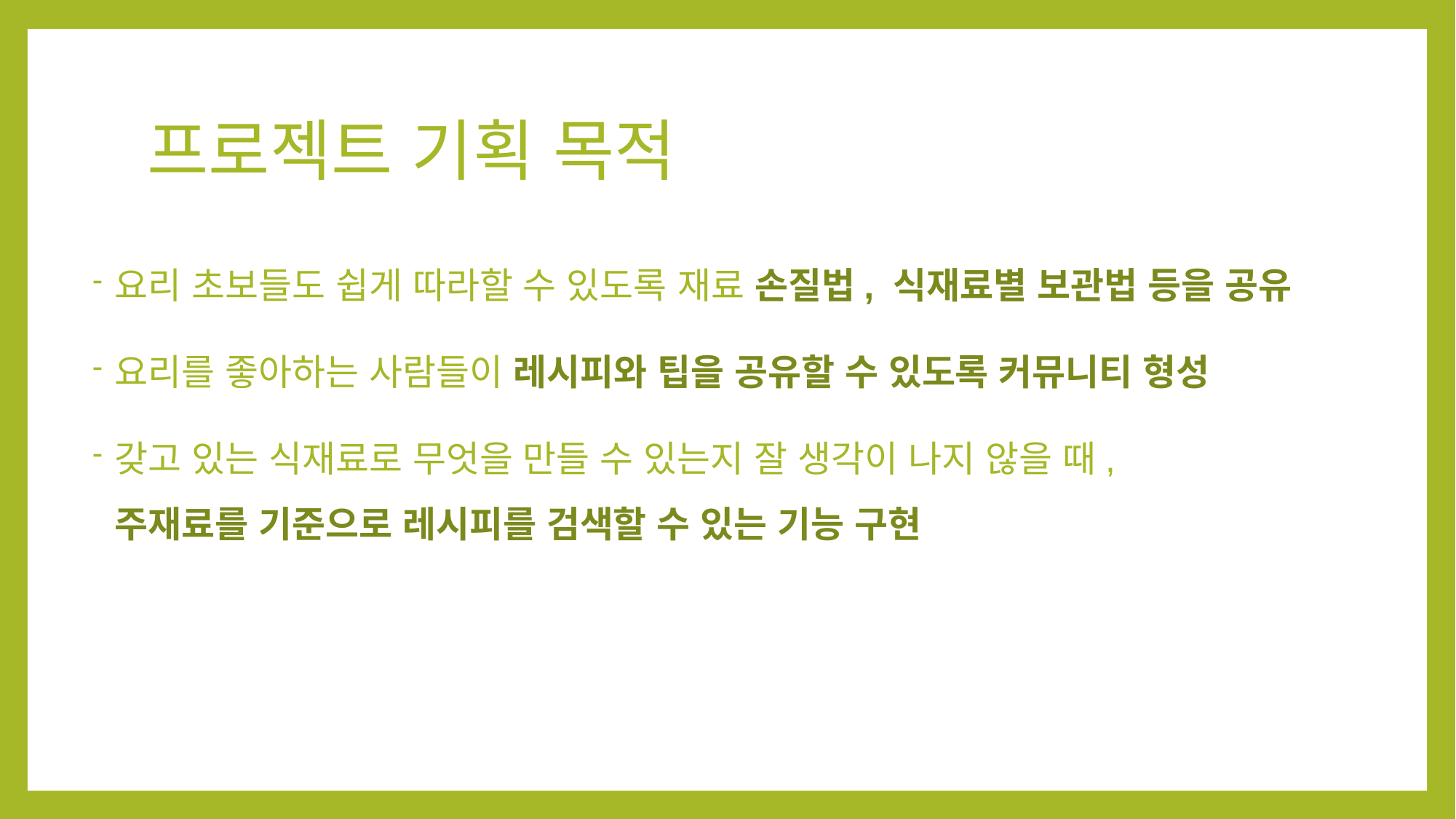

# 프로젝트 기획 목적
요리 초보들도 쉽게 따라할 수 있도록 재료 손질법, 식재료별 보관법 등을 공유
요리를 좋아하는 사람들이 레시피와 팁을 공유할 수 있도록 커뮤니티 형성
갖고 있는 식재료로 무엇을 만들 수 있는지 잘 생각이 나지 않을 때,
주재료를 기준으로 레시피를 검색할 수 있는 기능 구현